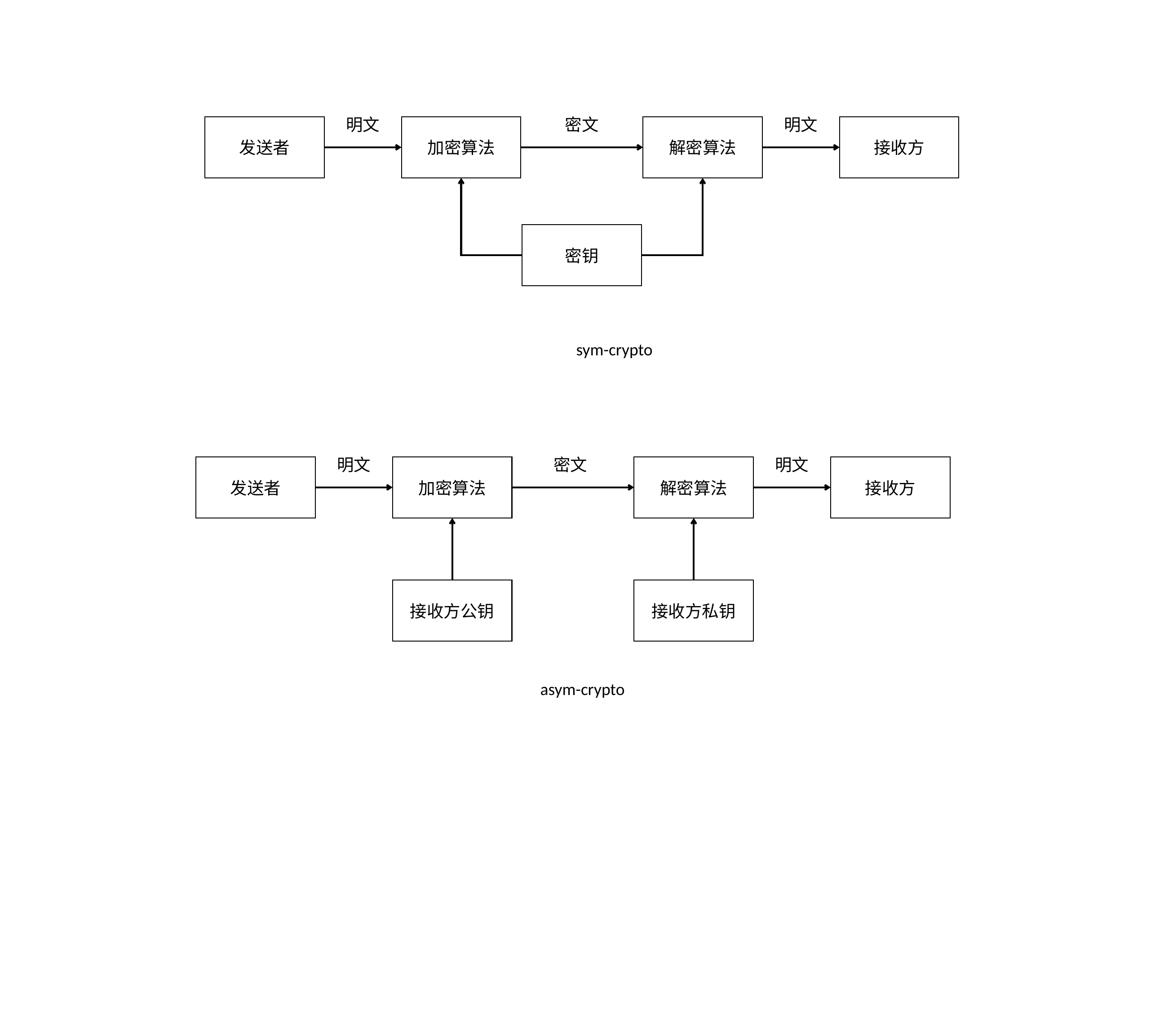

明文
密文
明文
发送者
接收方
加密算法
解密算法
密钥
sym-crypto
明文
密文
明文
发送者
接收方
加密算法
解密算法
接收方私钥
接收方公钥
asym-crypto